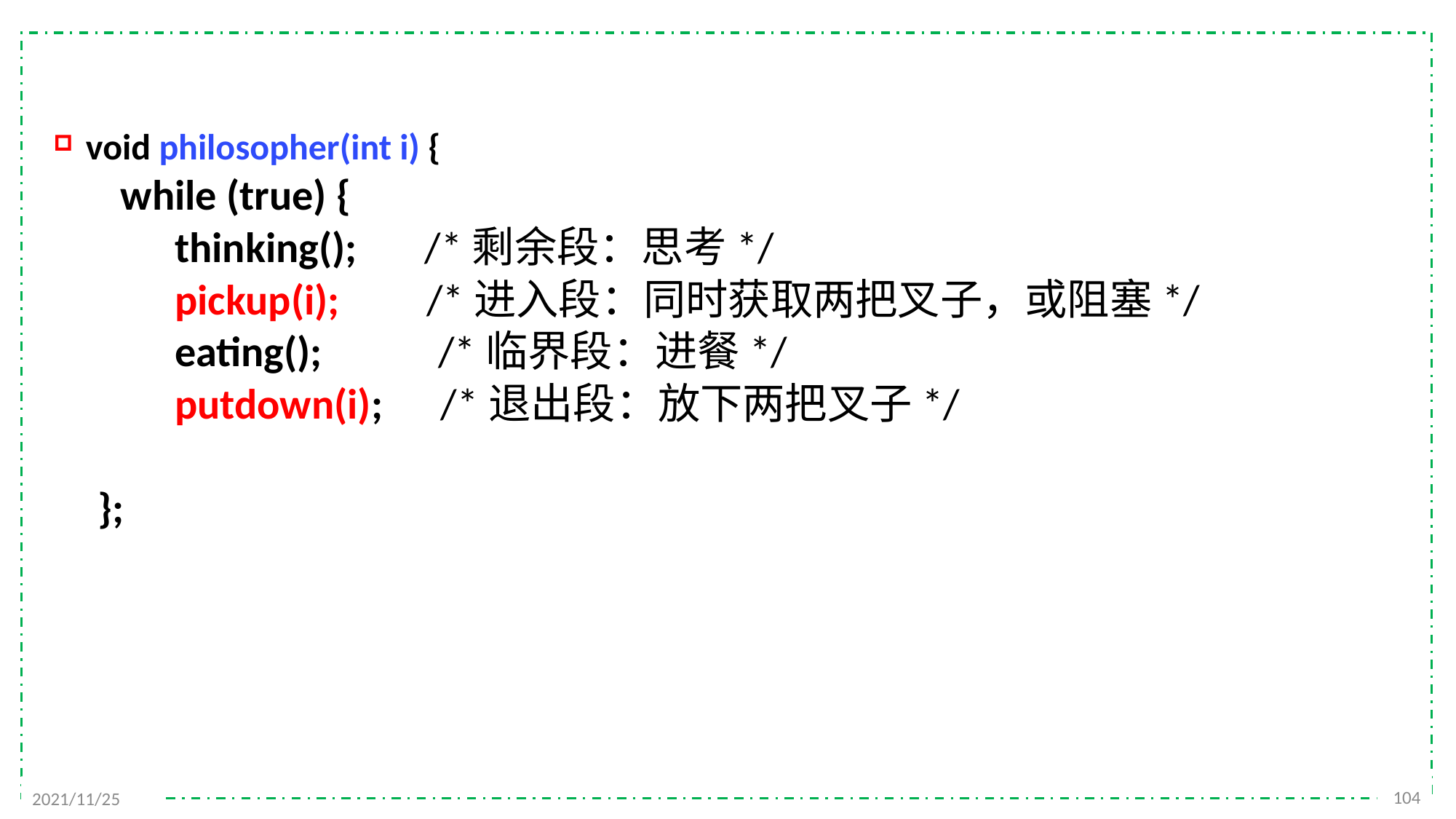

void philosopher(int i) {
	        while (true) {
                 thinking();       /*剩余段：思考*/
                 pickup(i);         /*进入段：同时获取两把叉子，或阻塞*/
                 eating();            /*临界段：进餐*/
                 putdown(i);      /*退出段：放下两把叉子*/

         };

104
2021/11/25